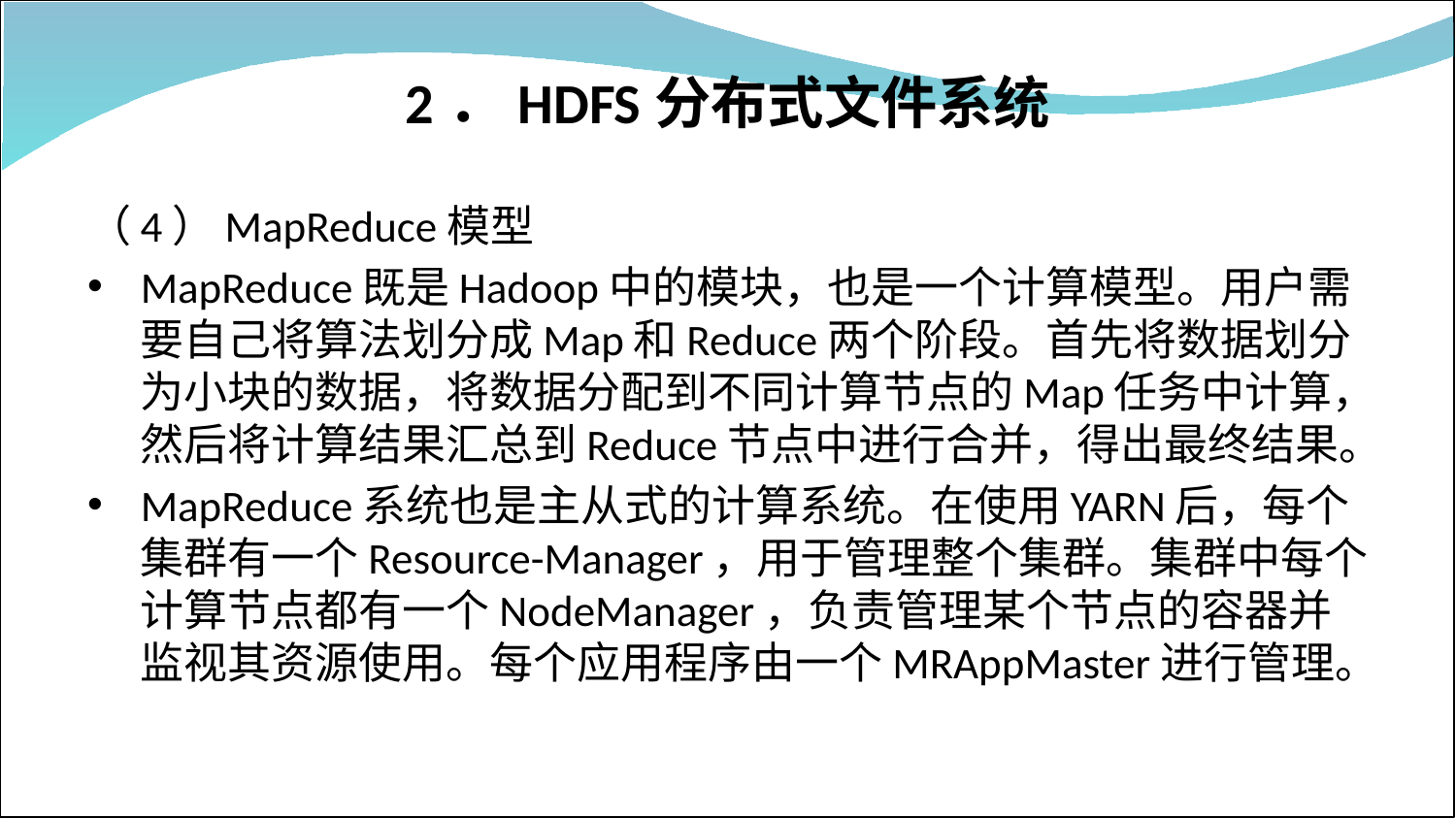

# 2．HDFS分布式文件系统
（4）MapReduce模型
MapReduce既是Hadoop中的模块，也是一个计算模型。用户需要自己将算法划分成Map和Reduce两个阶段。首先将数据划分为小块的数据，将数据分配到不同计算节点的Map任务中计算，然后将计算结果汇总到Reduce节点中进行合并，得出最终结果。
MapReduce系统也是主从式的计算系统。在使用YARN后，每个集群有一个Resource-Manager，用于管理整个集群。集群中每个计算节点都有一个NodeManager，负责管理某个节点的容器并监视其资源使用。每个应用程序由一个MRAppMaster进行管理。